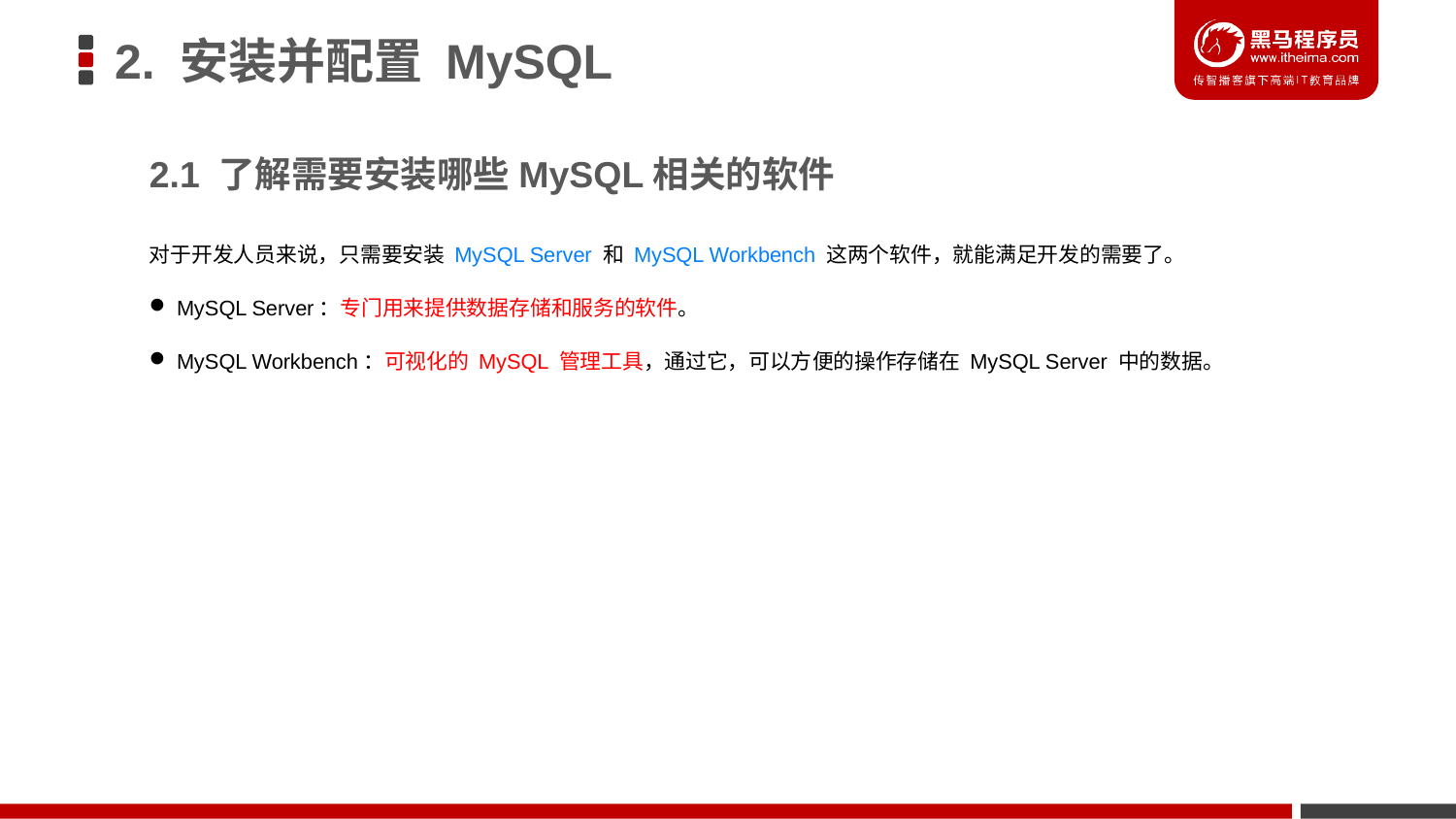

# 2. 安装并配置 MySQL
2.1 了解需要安装哪些MySQL相关的软件
对于开发人员来说，只需要安装 MySQL Server 和 MySQL Workbench 这两个软件，就能满足开发的需要了。
MySQL Server：专门用来提供数据存储和服务的软件。
MySQL Workbench：可视化的 MySQL 管理工具，通过它，可以方便的操作存储在 MySQL Server 中的数据。